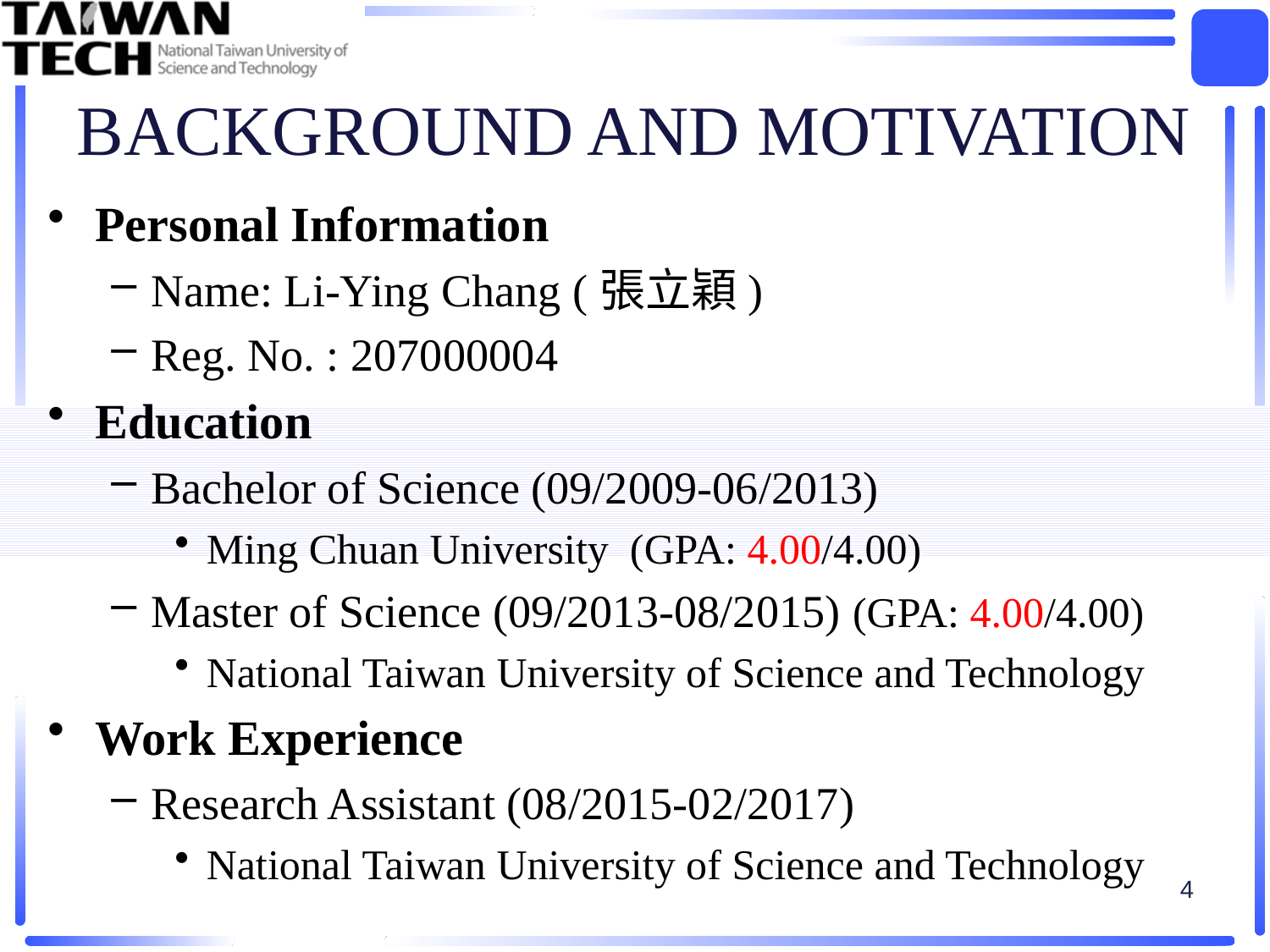

# Background and Motivation
Personal Information
Name: Li-Ying Chang (張立穎)
Reg. No. : 207000004
Education
Bachelor of Science (09/2009-06/2013)
Ming Chuan University  (GPA: 4.00/4.00)
Master of Science (09/2013-08/2015) (GPA: 4.00/4.00)
National Taiwan University of Science and Technology
Work Experience
Research Assistant (08/2015-02/2017)
National Taiwan University of Science and Technology

4